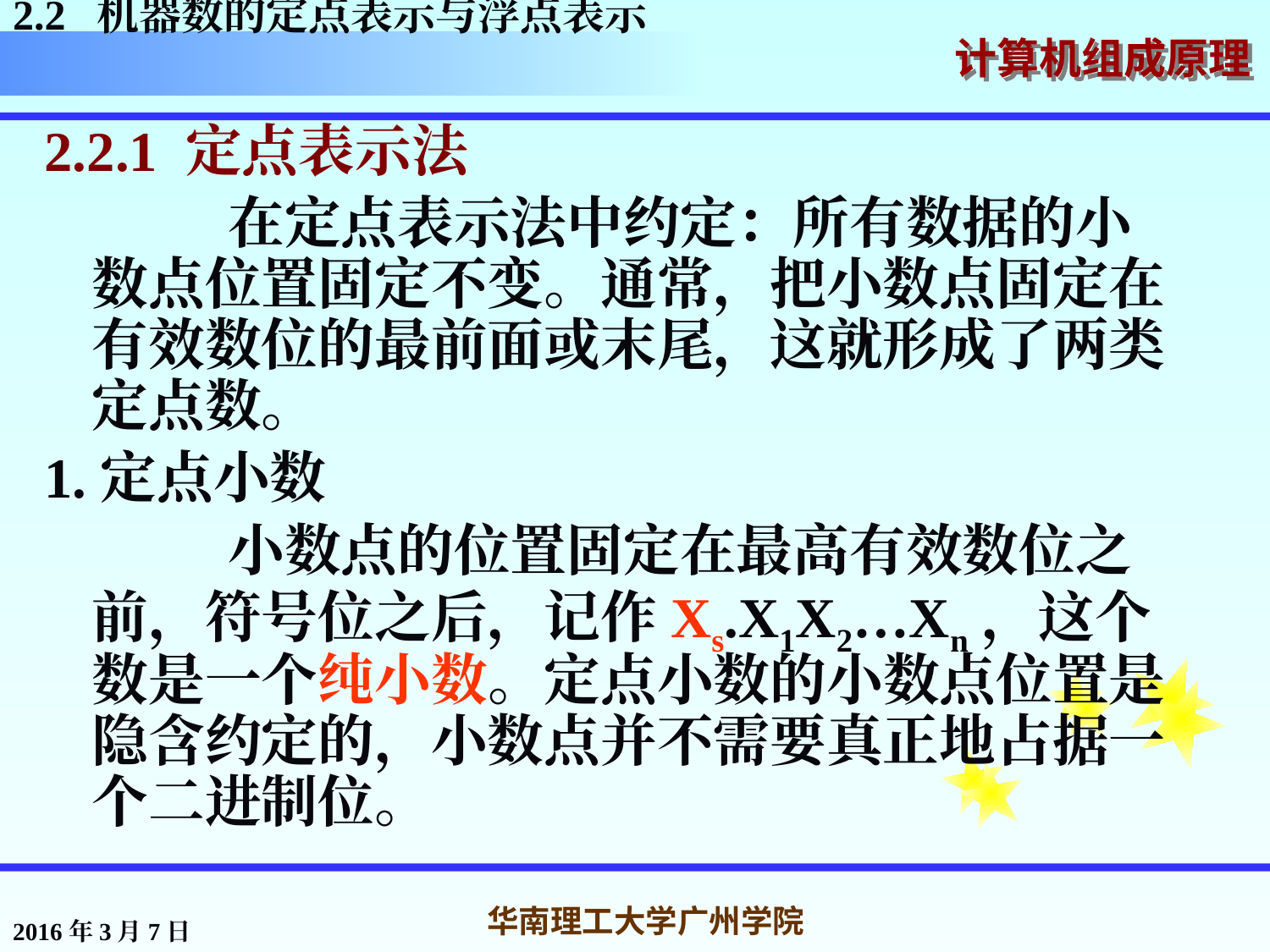

2.2  机器数的定点表示与浮点表示
2.2.1 定点表示法
            在定点表示法中约定：所有数据的小数点位置固定不变。通常，把小数点固定在有效数位的最前面或末尾，这就形成了两类定点数。
1.定点小数
            小数点的位置固定在最高有效数位之前，符号位之后，记作Xs.X1X2…Xn，这个数是一个纯小数。定点小数的小数点位置是隐含约定的，小数点并不需要真正地占据一个二进制位。
2016年3月7日
华南理工大学广州学院